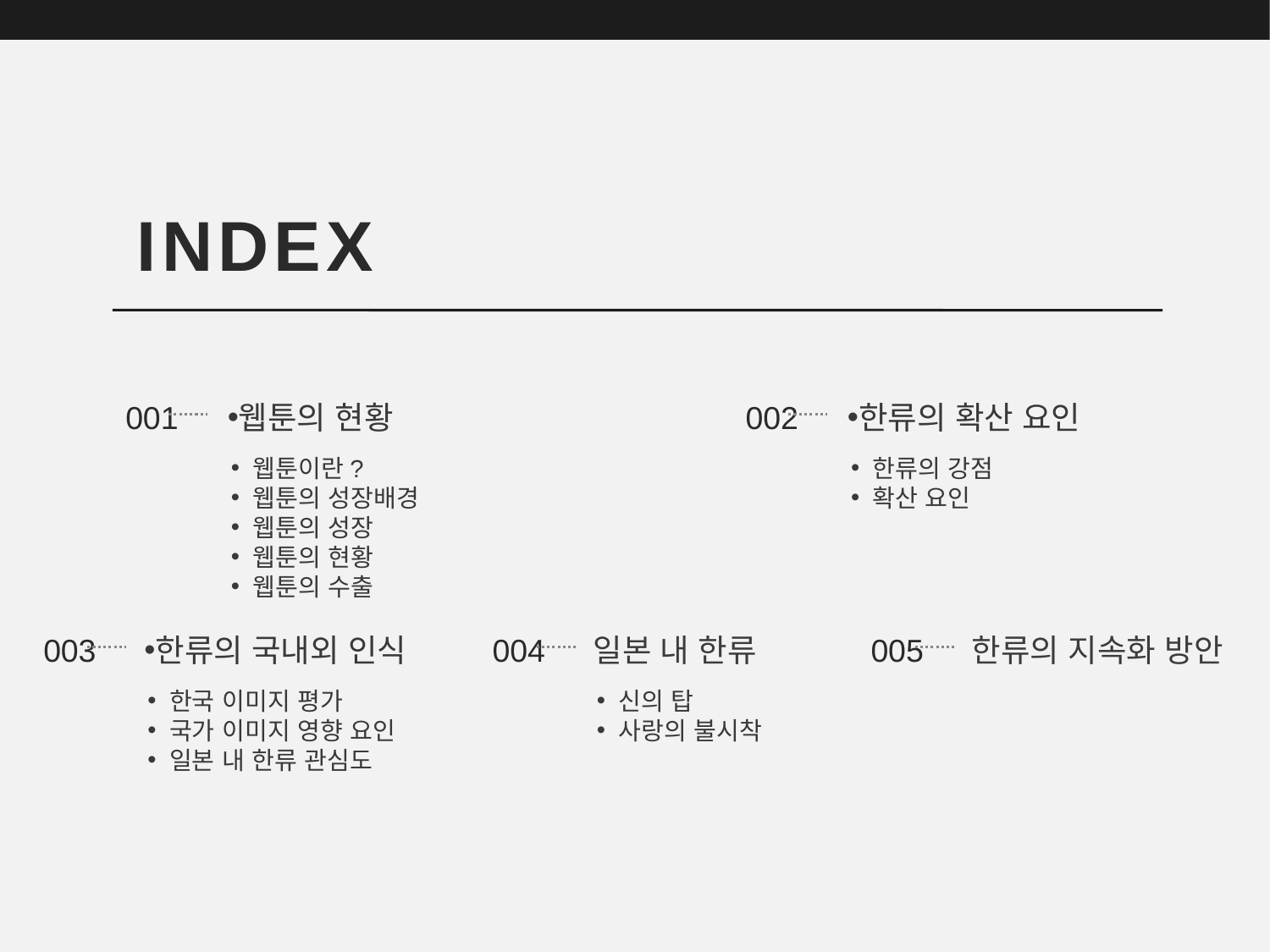

INDEX
001
웹툰의 현황
 웹툰이란?
 웹툰의 성장배경
 웹툰의 성장
 웹툰의 현황
 웹툰의 수출
002
한류의 확산 요인
 한류의 강점
 확산 요인
003
한류의 국내외 인식
 한국 이미지 평가
 국가 이미지 영향 요인
 일본 내 한류 관심도

004
일본 내 한류
 신의 탑
 사랑의 불시착
005
한류의 지속화 방안